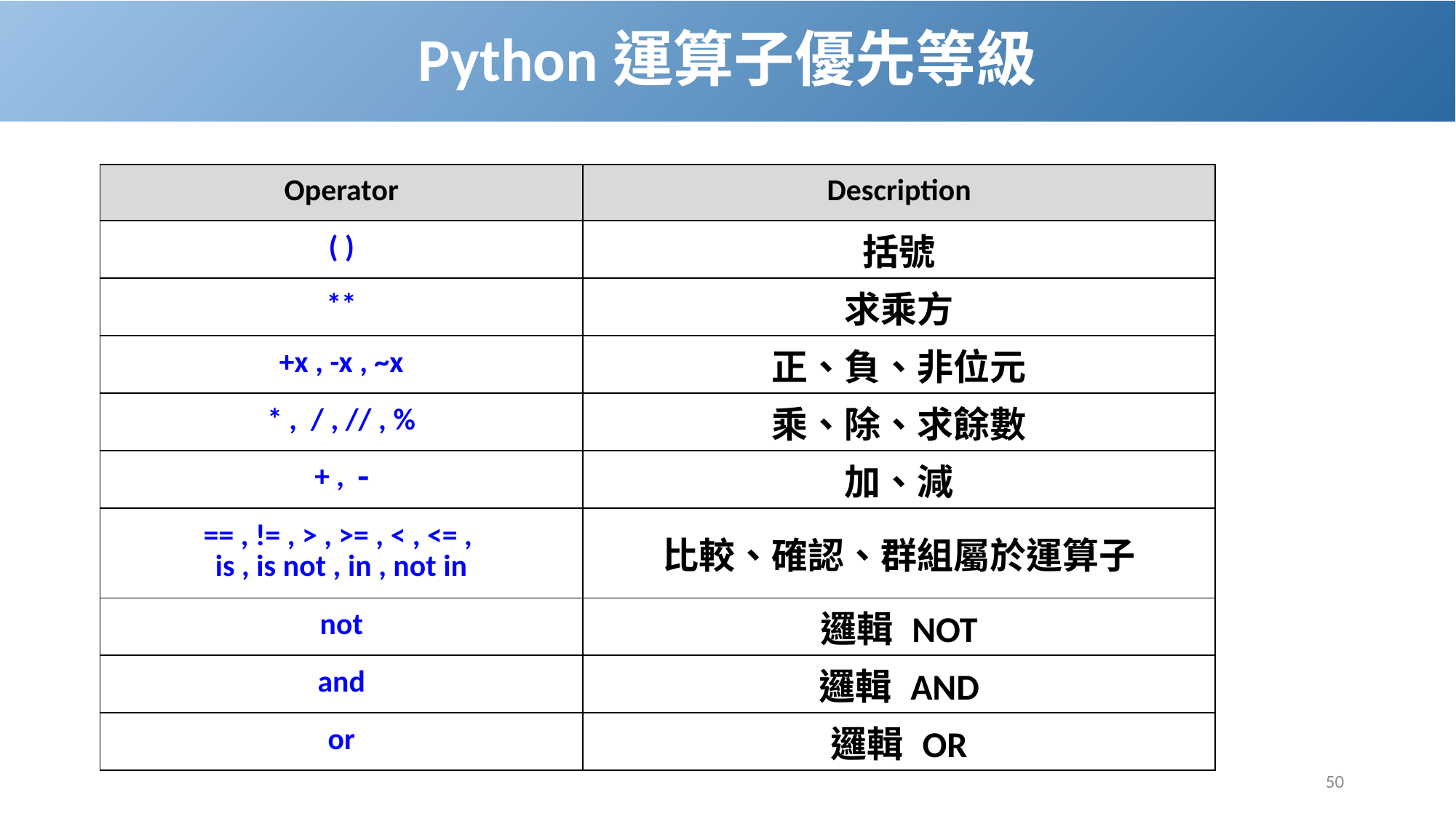

# Python運算子優先等級
| Operator | Description |
| --- | --- |
| ( ) | 括號 |
| \*\* | 求乘方 |
| +x , -x , ~x | 正、負、非位元 |
| \* , / , // , % | 乘、除、求餘數 |
| + , − | 加、減 |
| == , != , > , >= , < , <= , is , is not , in , not in | 比較、確認、群組屬於運算子 |
| not | 邏輯 NOT |
| and | 邏輯 AND |
| or | 邏輯 OR |
50